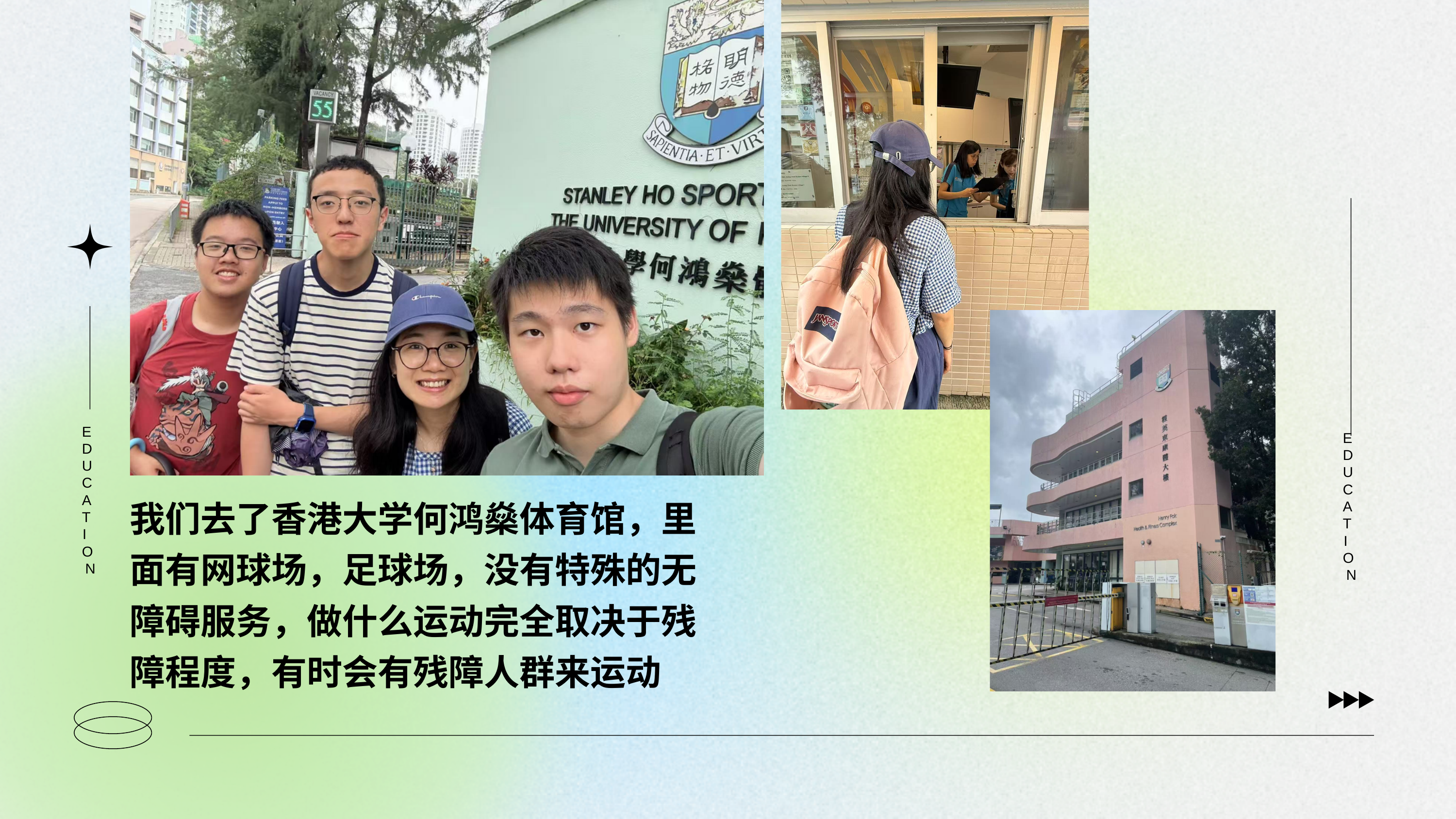

EDUCATION
EDUCATION
我们去了香港大学何鸿燊体育馆，里面有网球场，足球场，没有特殊的无障碍服务，做什么运动完全取决于残障程度，有时会有残障人群来运动